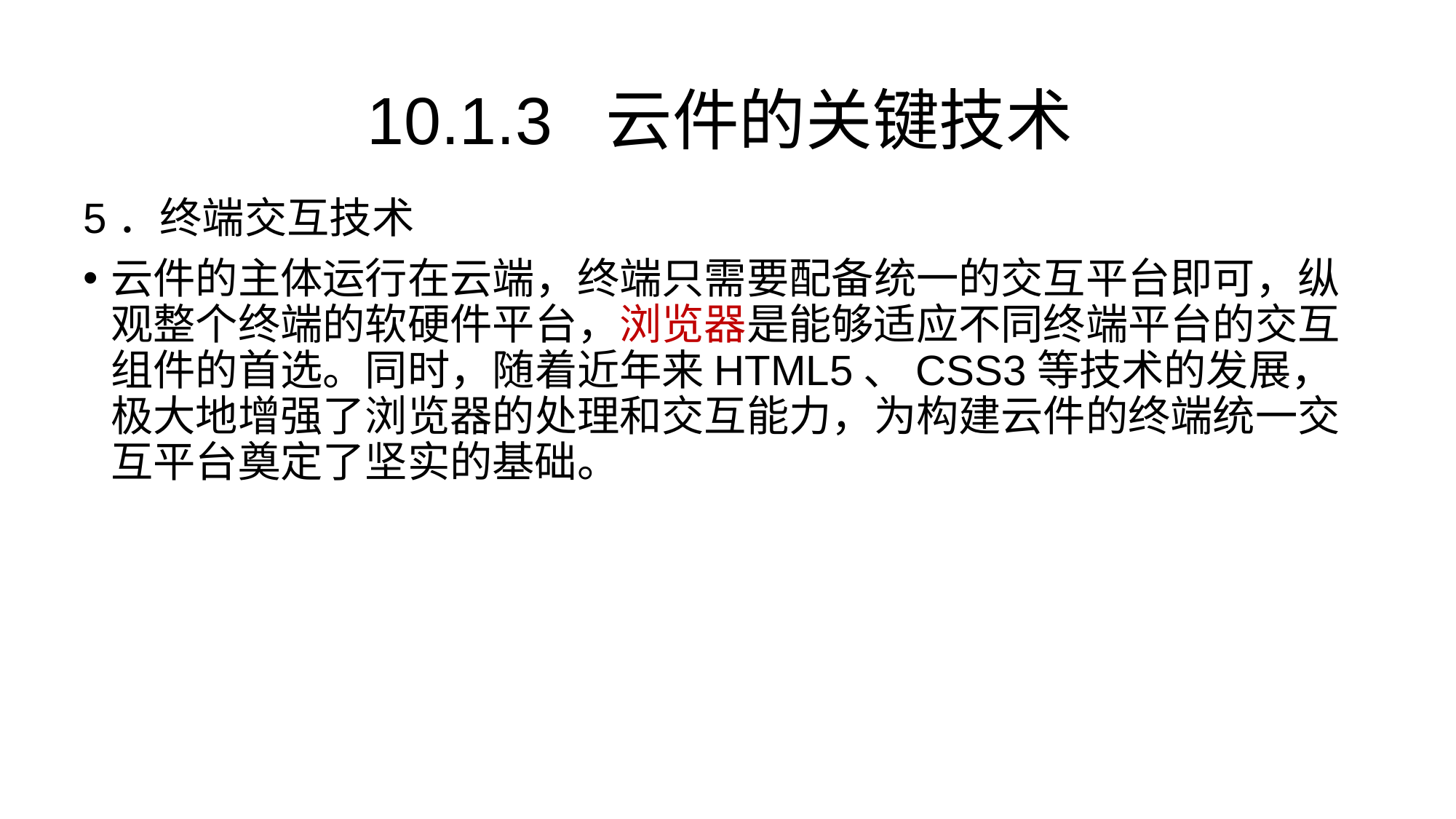

# 10.1.3  云件的关键技术
5．终端交互技术
云件的主体运行在云端，终端只需要配备统一的交互平台即可，纵观整个终端的软硬件平台，浏览器是能够适应不同终端平台的交互组件的首选。同时，随着近年来HTML5、CSS3等技术的发展，极大地增强了浏览器的处理和交互能力，为构建云件的终端统一交互平台奠定了坚实的基础。